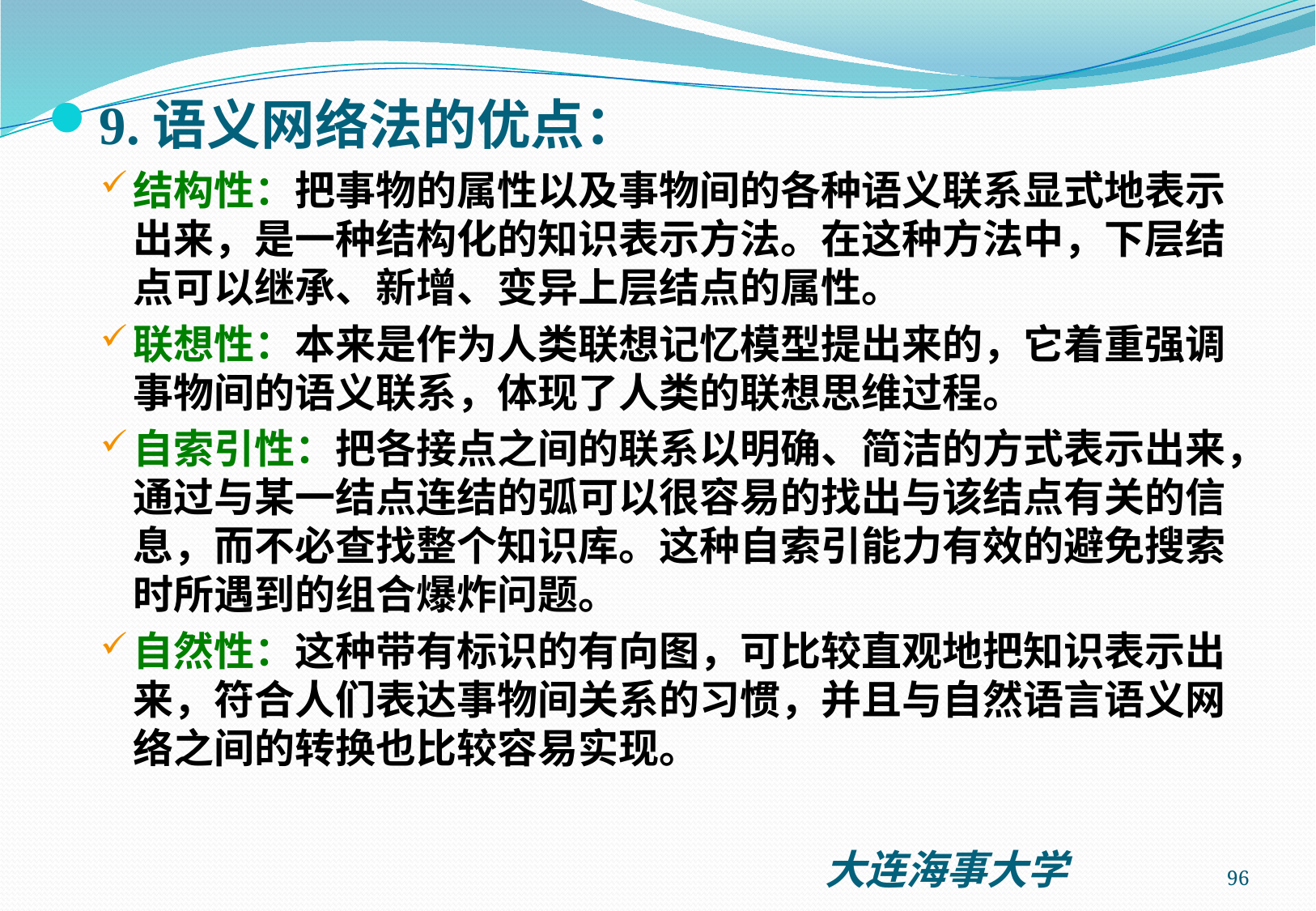

9.语义网络法的优点：
结构性：把事物的属性以及事物间的各种语义联系显式地表示出来，是一种结构化的知识表示方法。在这种方法中，下层结点可以继承、新增、变异上层结点的属性。
联想性：本来是作为人类联想记忆模型提出来的，它着重强调事物间的语义联系，体现了人类的联想思维过程。
自索引性：把各接点之间的联系以明确、简洁的方式表示出来，通过与某一结点连结的弧可以很容易的找出与该结点有关的信息，而不必查找整个知识库。这种自索引能力有效的避免搜索时所遇到的组合爆炸问题。
自然性：这种带有标识的有向图，可比较直观地把知识表示出来，符合人们表达事物间关系的习惯，并且与自然语言语义网络之间的转换也比较容易实现。
96